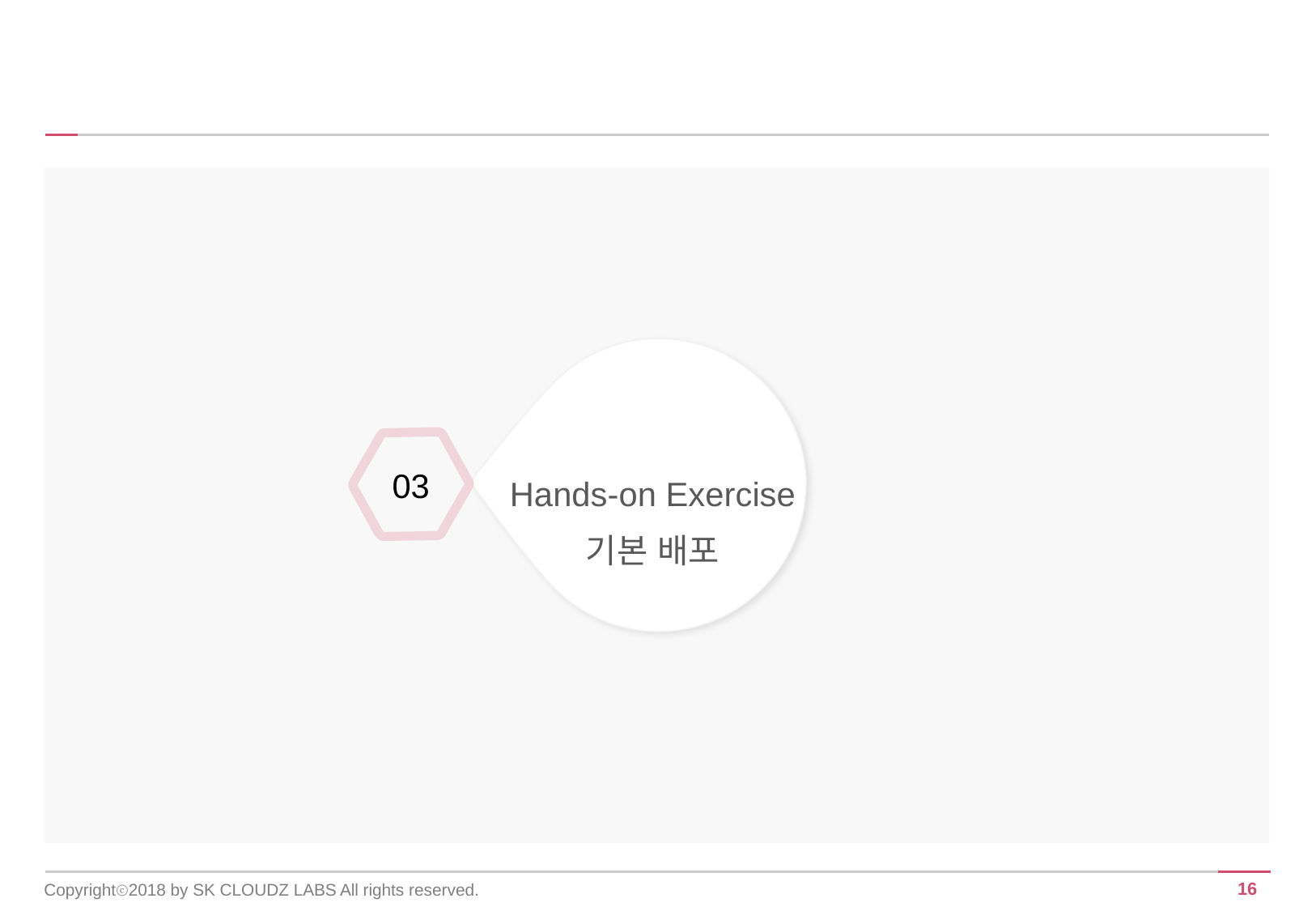

Hands-on Exercise
기본 배포
03
Copyrightⓒ2018 by SK CLOUDZ LABS All rights reserved.